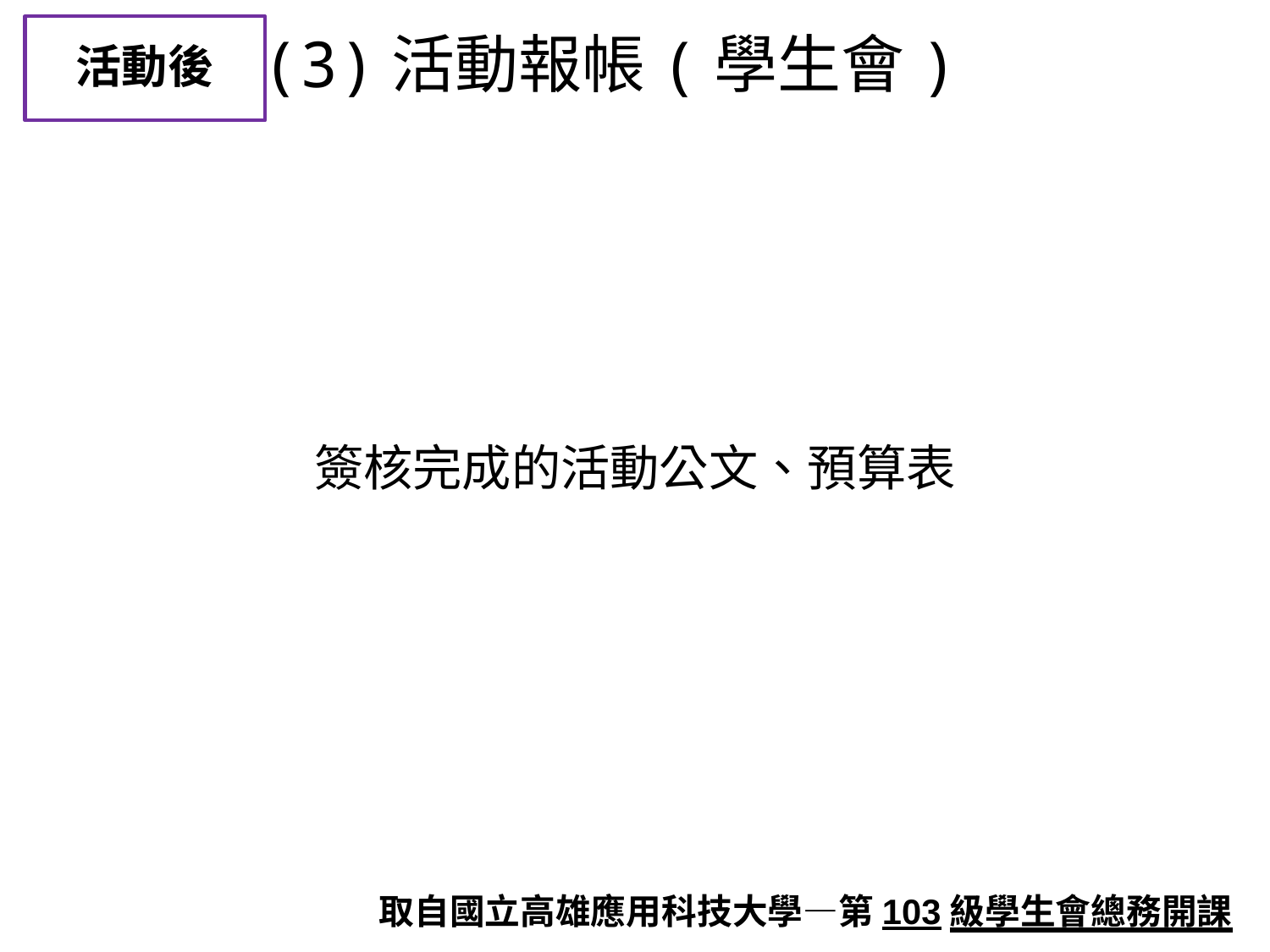

活動後
(3)活動報帳(學生會)
簽核完成的活動公文、預算表
取自國立高雄應用科技大學—第103級學生會總務開課